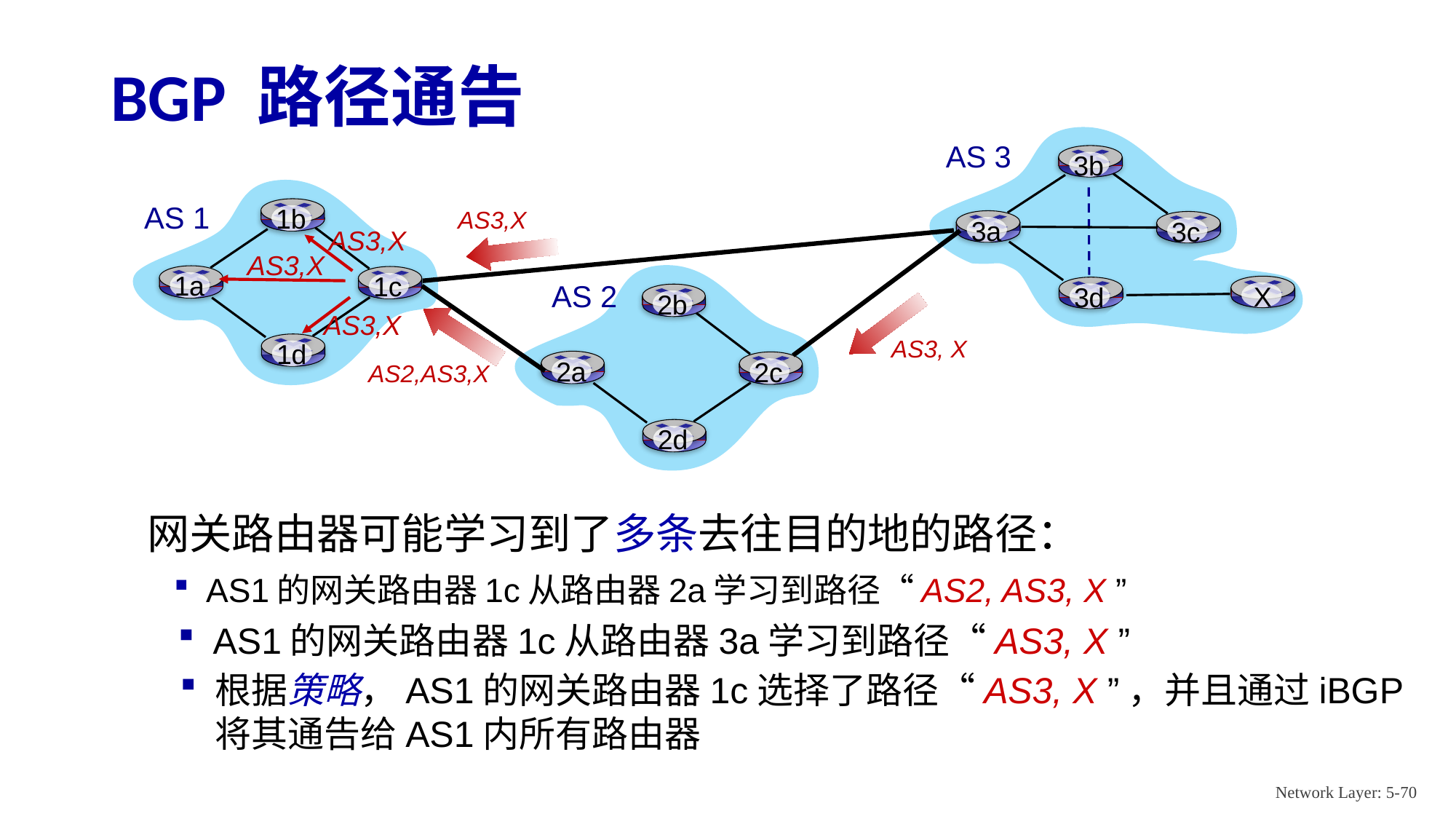

# BGP 路径通告

AS 3
3b

3a

3c

3d

1b

1a

1c

1d

AS 1

2b

2a

2c

2d

AS 2

  X

AS3,X

AS3,X
AS3,X
AS3,X

AS3, X

AS2,AS3,X
网关路由器可能学习到了多条去往目的地的路径：
AS1的网关路由器1c从路由器2a学习到路径“AS2, AS3, X ”
AS1的网关路由器1c从路由器3a学习到路径“AS3, X ”
根据策略，AS1的网关路由器1c选择了路径“AS3, X ”，并且通过iBGP将其通告给AS1内所有路由器
Network Layer: 5-70